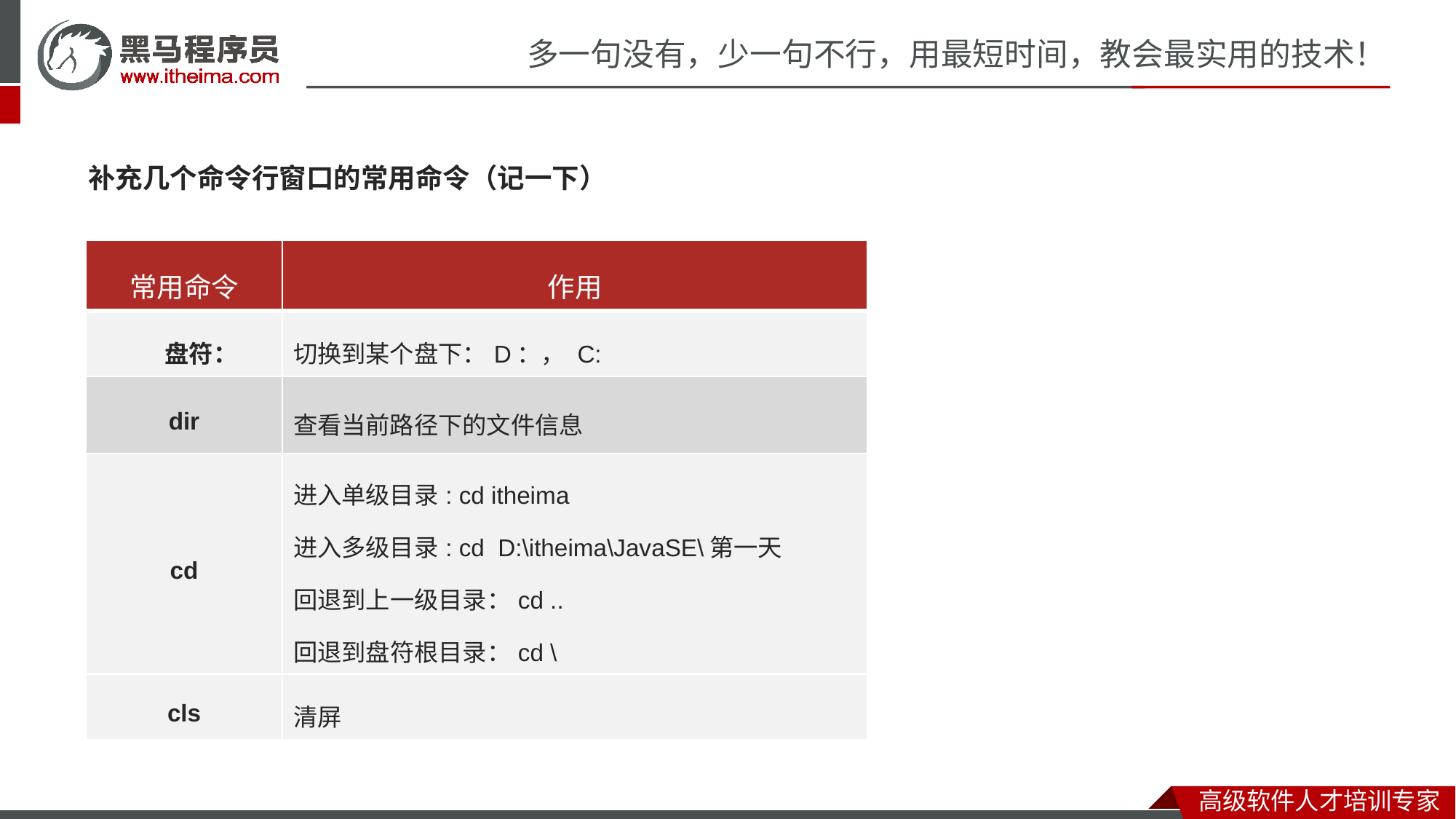

补充几个命令行窗口的常用命令（记一下）
| 常用命令 | 作用 |
| --- | --- |
| 盘符： | 切换到某个盘下：D：， C: |
| dir | 查看当前路径下的文件信息 |
| cd | 进入单级目录: cd itheima 进入多级目录: cd D:\itheima\JavaSE\第一天 回退到上一级目录：cd .. 回退到盘符根目录：cd \ |
| cls | 清屏 |